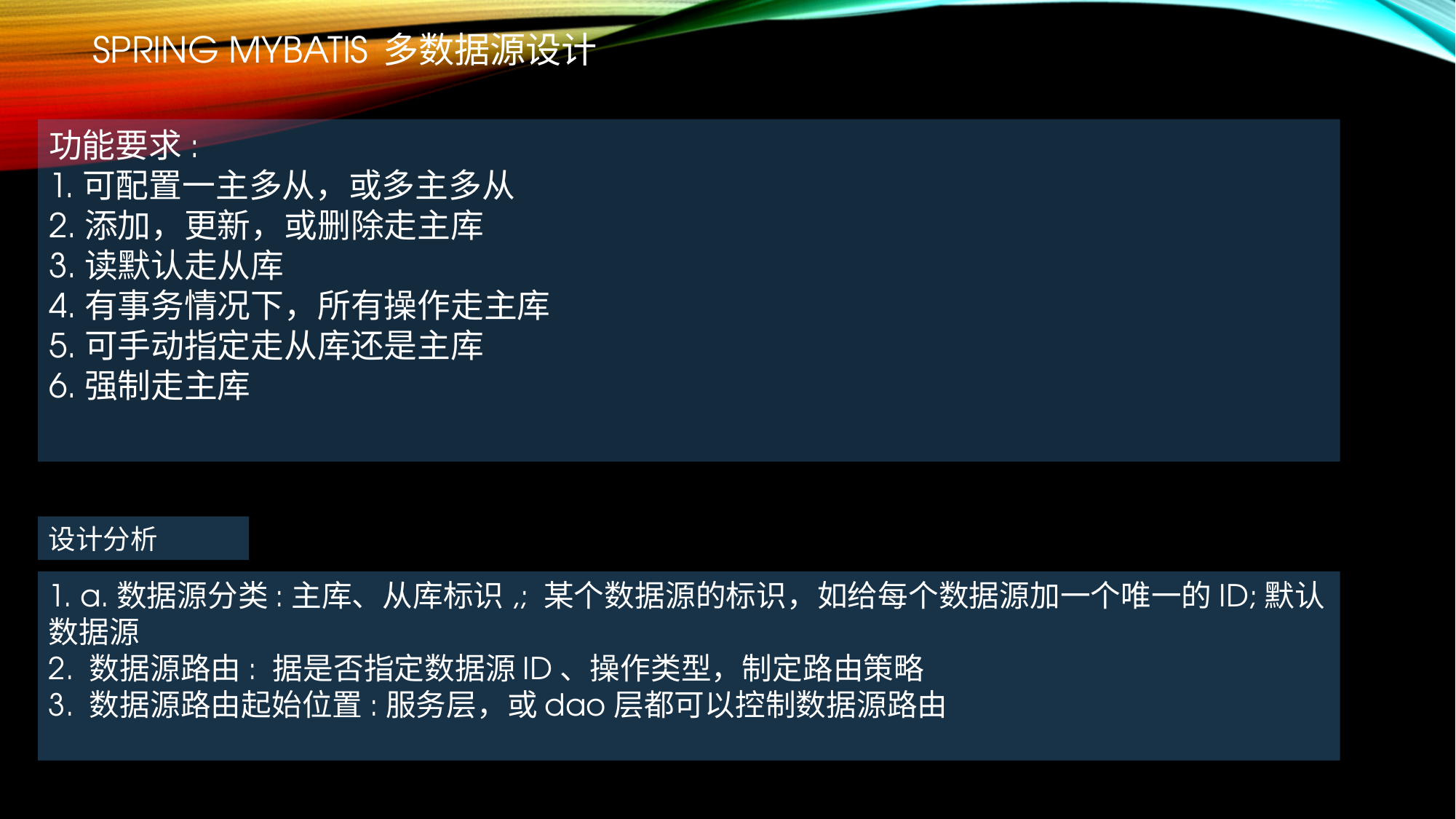

# Spring Mybatis 多数据源设计
功能要求:
1.可配置一主多从，或多主多从
2.添加，更新，或删除走主库
3.读默认走从库
4.有事务情况下，所有操作走主库
5.可手动指定走从库还是主库
6.强制走主库

设计分析
1. a.数据源分类:主库、从库标识,; 某个数据源的标识，如给每个数据源加一个唯一的ID;默认数据源
2. 数据源路由: 据是否指定数据源ID、操作类型，制定路由策略
3. 数据源路由起始位置:服务层，或dao层都可以控制数据源路由